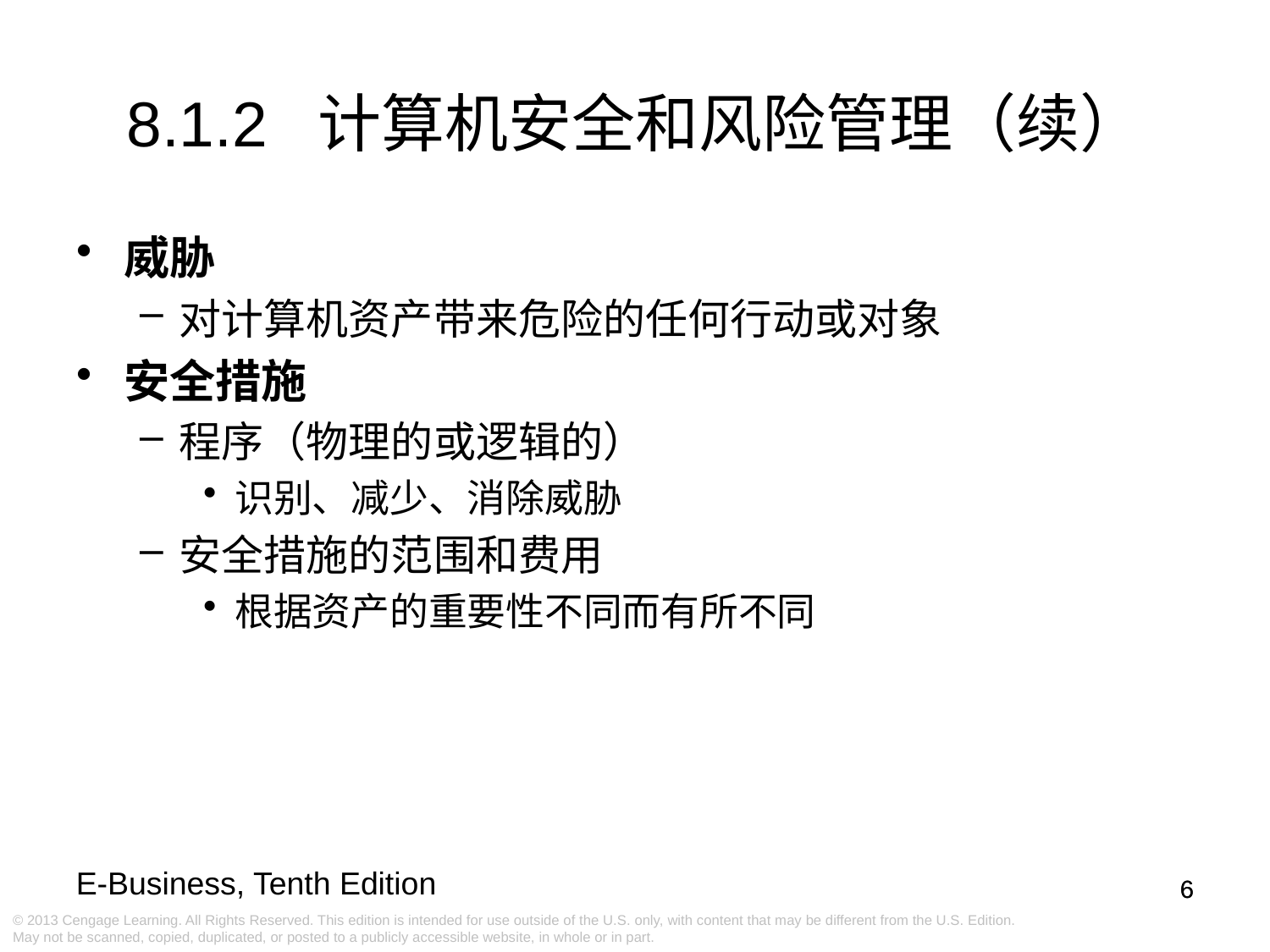

# 8.1.2  计算机安全和风险管理（续）
威胁
对计算机资产带来危险的任何行动或对象
安全措施
程序（物理的或逻辑的）
识别、减少、消除威胁
安全措施的范围和费用
根据资产的重要性不同而有所不同

6
6